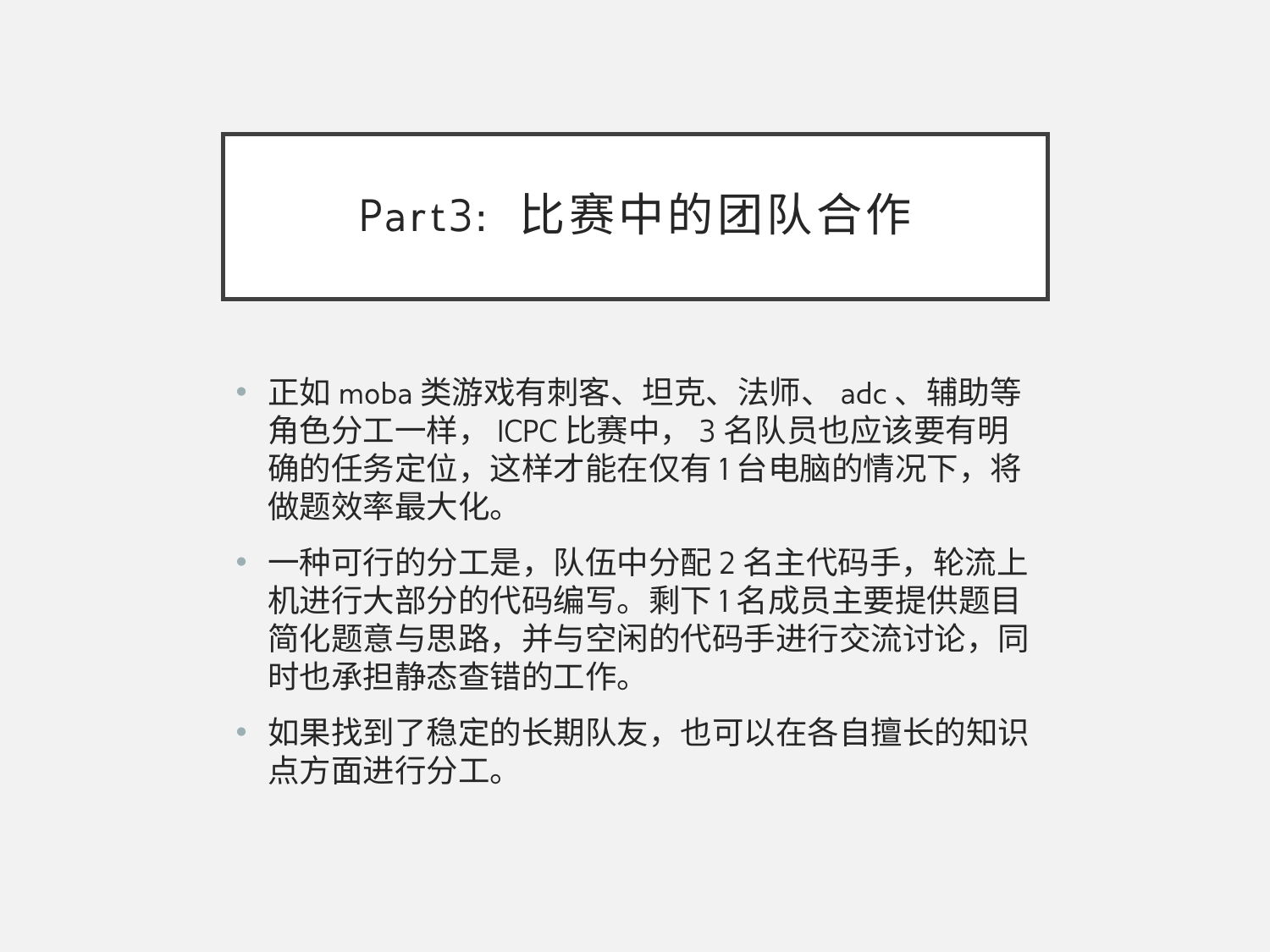

# Part3: 比赛中的团队合作
正如moba类游戏有刺客、坦克、法师、adc、辅助等角色分工一样，ICPC比赛中，3名队员也应该要有明确的任务定位，这样才能在仅有1台电脑的情况下，将做题效率最大化。
一种可行的分工是，队伍中分配2名主代码手，轮流上机进行大部分的代码编写。剩下1名成员主要提供题目简化题意与思路，并与空闲的代码手进行交流讨论，同时也承担静态查错的工作。
如果找到了稳定的长期队友，也可以在各自擅长的知识点方面进行分工。